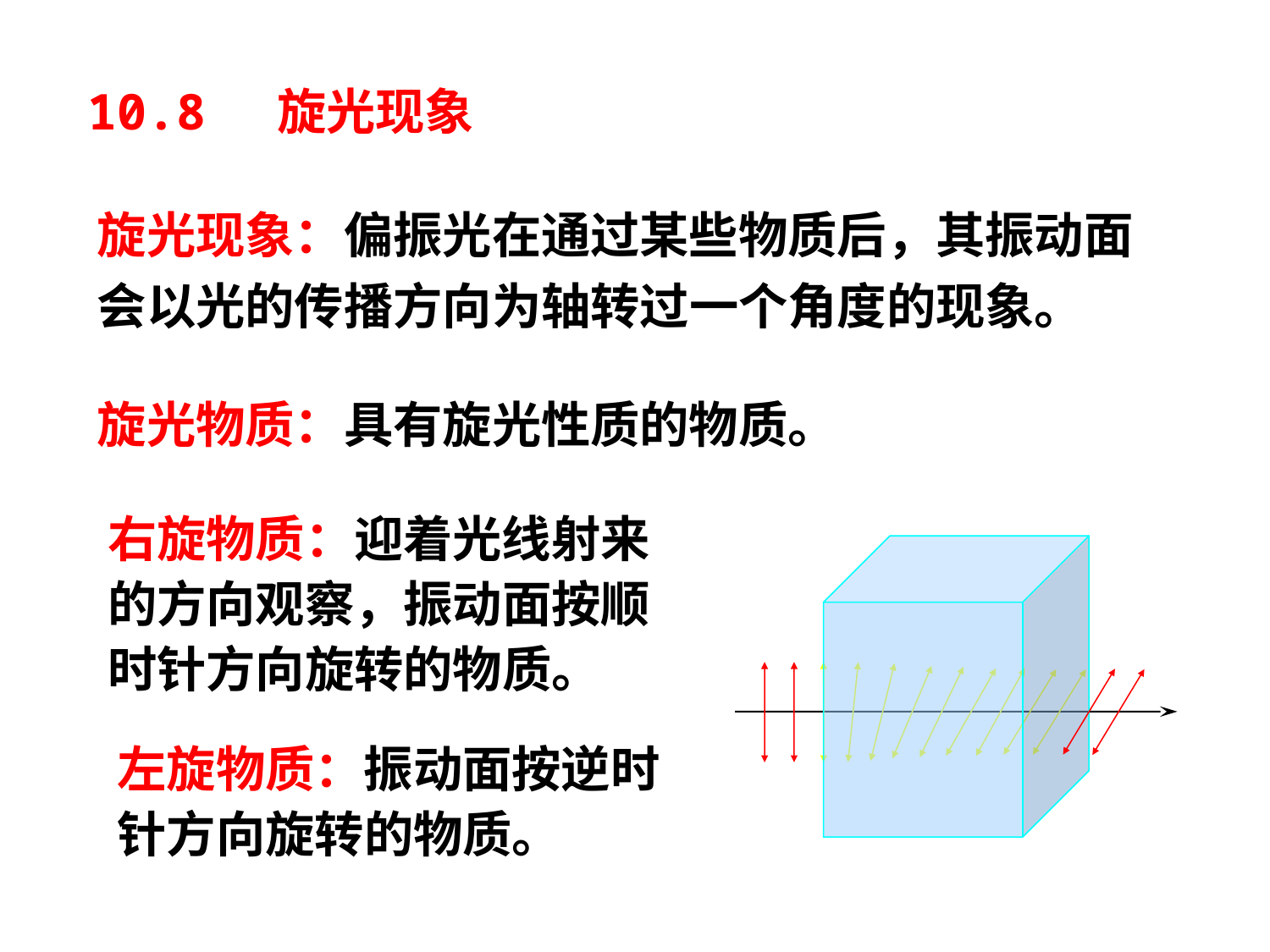

10.8  旋光现象
旋光现象：偏振光在通过某些物质后，其振动面会以光的传播方向为轴转过一个角度的现象。
旋光物质：具有旋光性质的物质。
右旋物质：迎着光线射来的方向观察，振动面按顺时针方向旋转的物质。

左旋物质：振动面按逆时针方向旋转的物质。